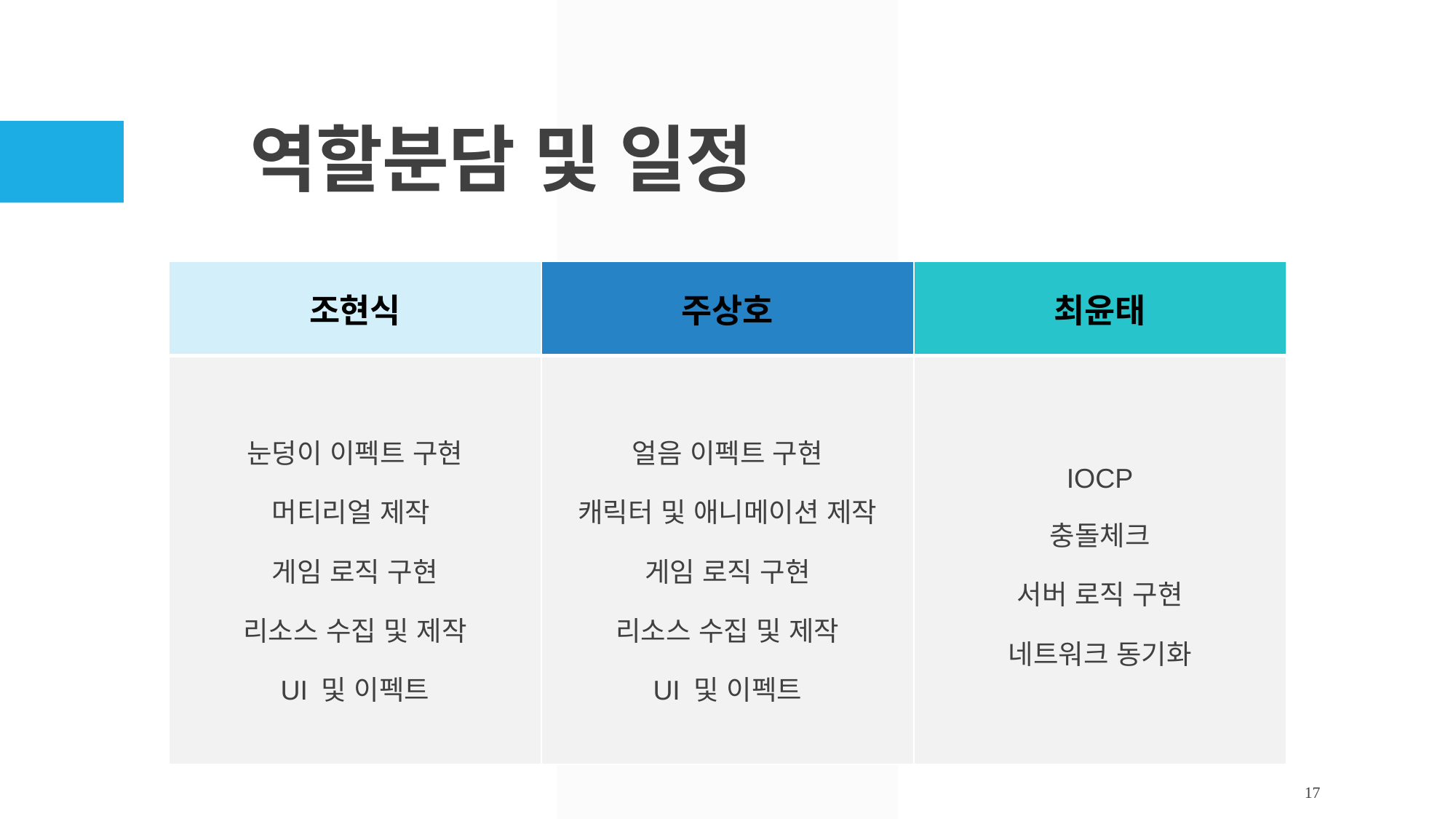

# 역할분담 및 일정
| 조현식 | 주상호 | 최윤태 |
| --- | --- | --- |
| 눈덩이 이펙트 구현 머티리얼 제작 게임 로직 구현 리소스 수집 및 제작 UI 및 이펙트 | 얼음 이펙트 구현 캐릭터 및 애니메이션 제작 게임 로직 구현 리소스 수집 및 제작 UI 및 이펙트 | IOCP 충돌체크 서버 로직 구현 네트워크 동기화 |
17